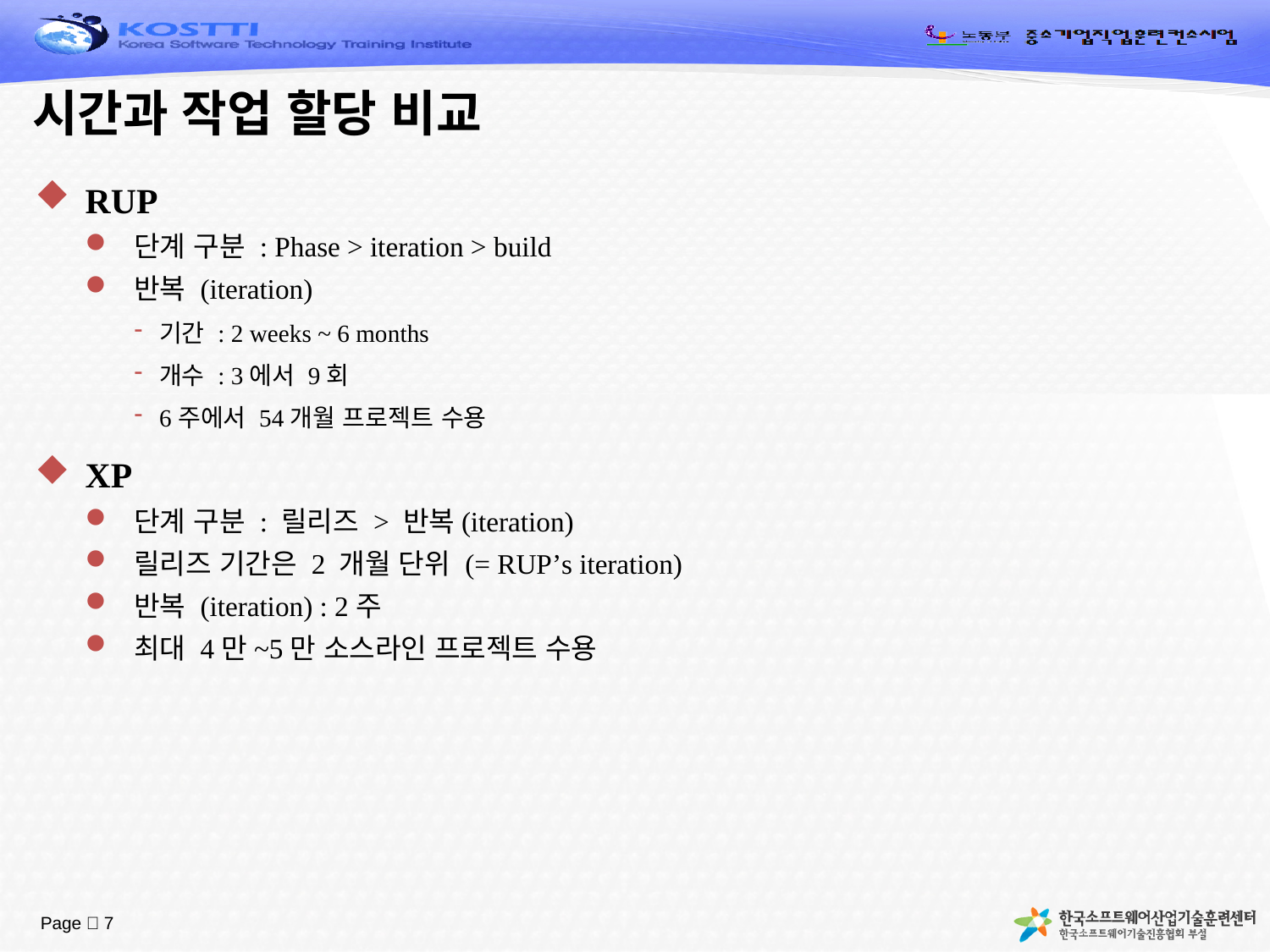

# 시간과 작업 할당 비교
RUP
단계 구분 : Phase > iteration > build
반복 (iteration)
기간 : 2 weeks ~ 6 months
개수 : 3에서 9회
6주에서 54개월 프로젝트 수용
XP
단계 구분 : 릴리즈 > 반복(iteration)
릴리즈 기간은 2 개월 단위 (= RUP’s iteration)
반복 (iteration) : 2주
최대 4만~5만 소스라인 프로젝트 수용